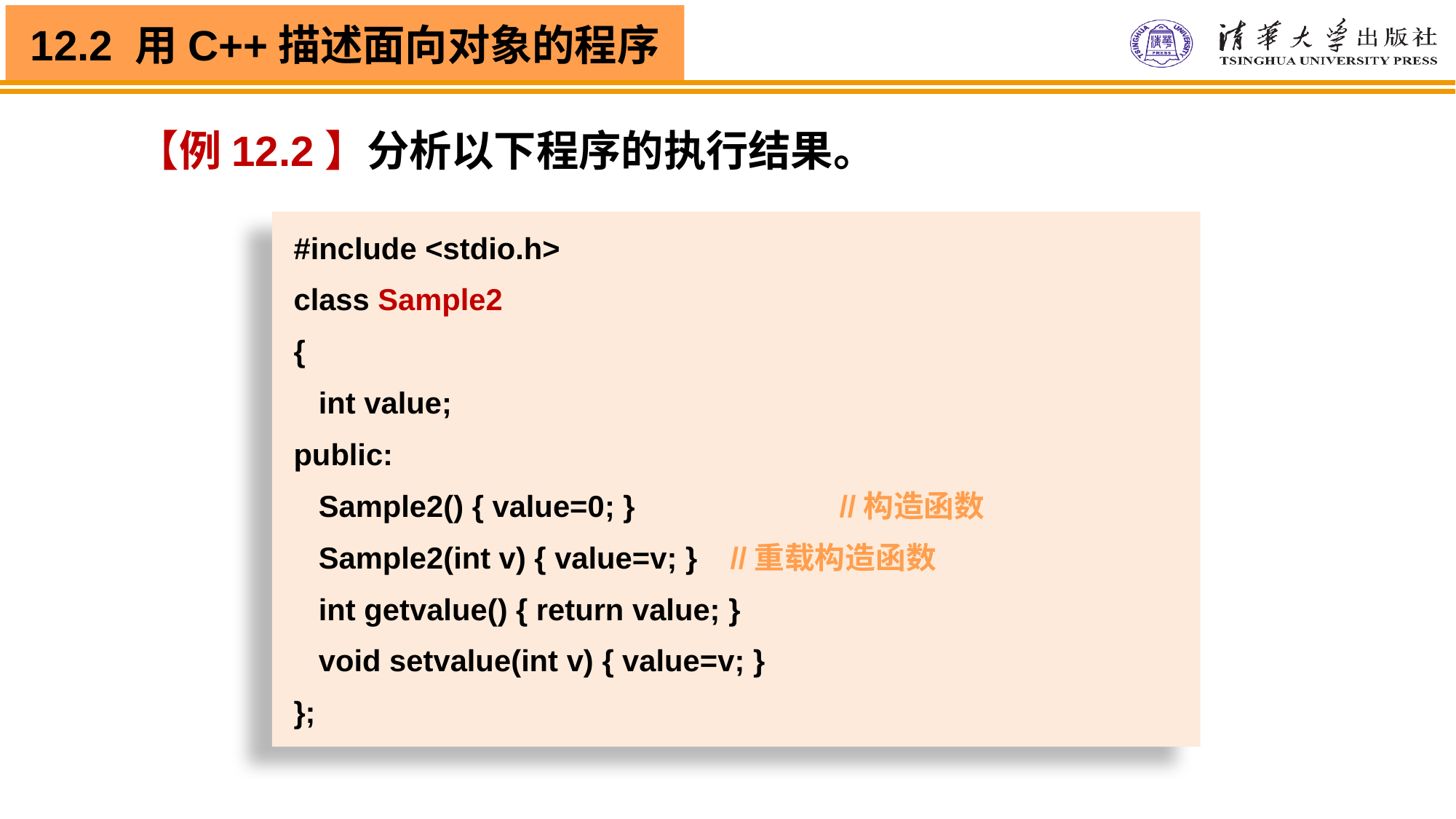

【例12.2】分析以下程序的执行结果。
#include <stdio.h>
class Sample2
{
   int value;
public:
   Sample2() { value=0; }		//构造函数
   Sample2(int v) { value=v; }	//重载构造函数
   int getvalue() { return value; }
   void setvalue(int v) { value=v; }
};